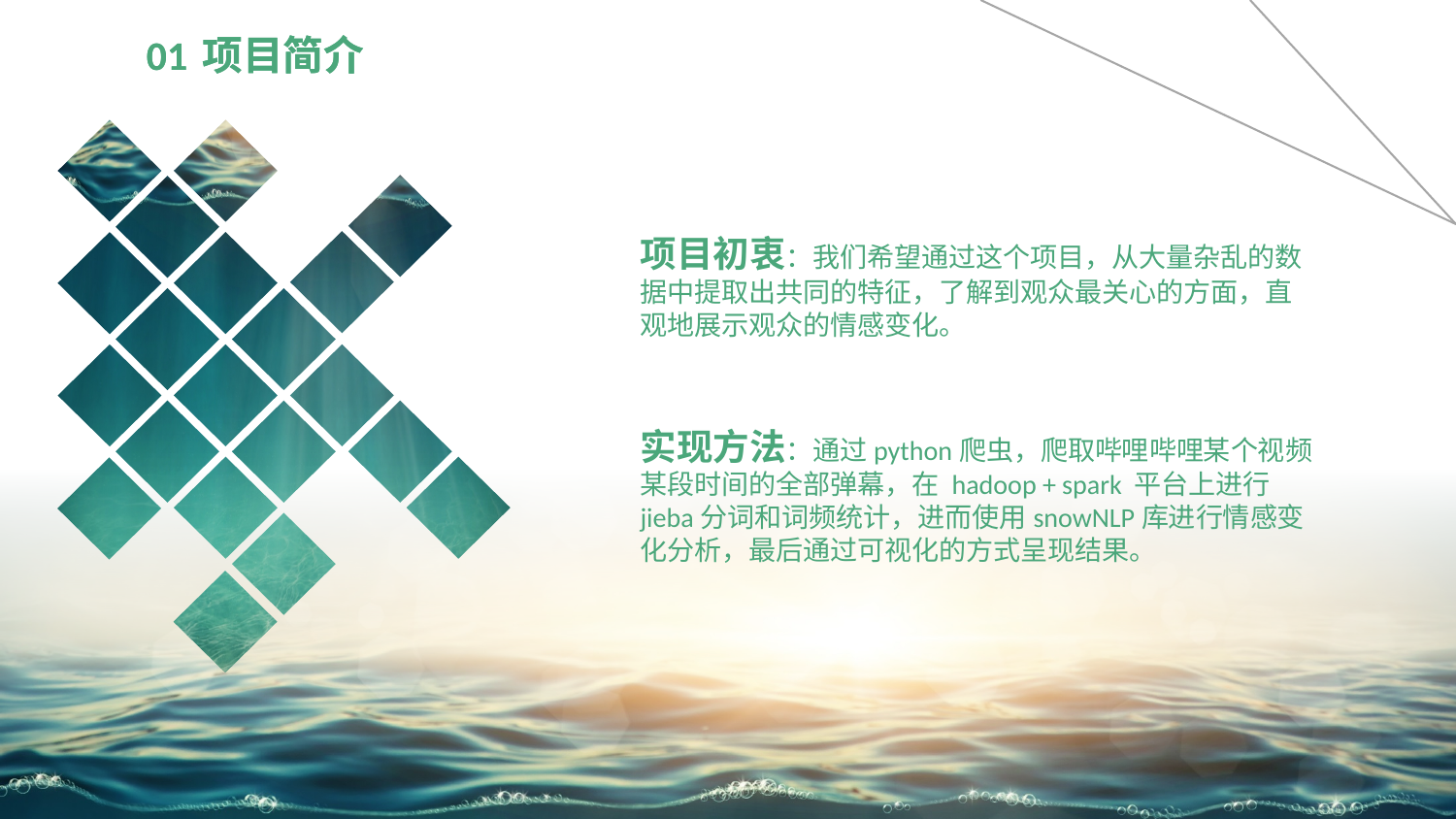

01
项目简介
01
项目简介

项目初衷：我们希望通过这个项目，从大量杂乱的数据中提取出共同的特征，了解到观众最关心的方面，直观地展示观众的情感变化。
实现方法：通过python爬虫，爬取哔哩哔哩某个视频某段时间的全部弹幕，在 hadoop + spark 平台上进行jieba分词和词频统计，进而使用snowNLP库进行情感变化分析，最后通过可视化的方式呈现结果。